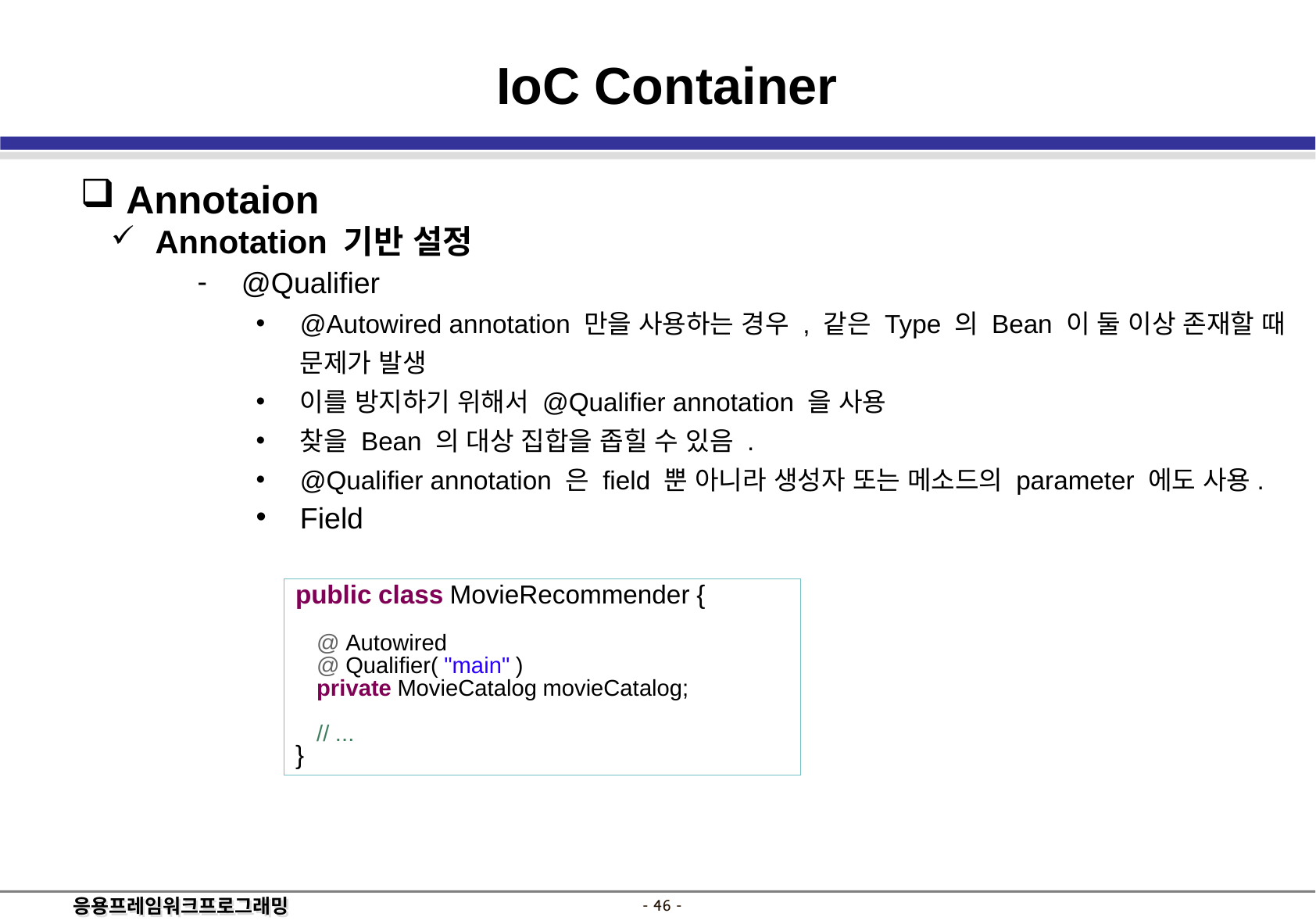

IoC Container
 Annotaion
  Annotation 기반 설정
@Qualifier
@Autowired annotation 만을 사용하는 경우 , 같은 Type 의 Bean 이 둘 이상 존재할 때 문제가 발생
이를 방지하기 위해서 @Qualifier annotation 을 사용
찾을 Bean 의 대상 집합을 좁힐 수 있음 .
@Qualifier annotation 은 field 뿐 아니라 생성자 또는 메소드의 parameter 에도 사용.
Field

public class MovieRecommender {

	@ Autowired
	@ Qualifier( "main" )
	private MovieCatalog movieCatalog;

	// ...
}
- 46 -